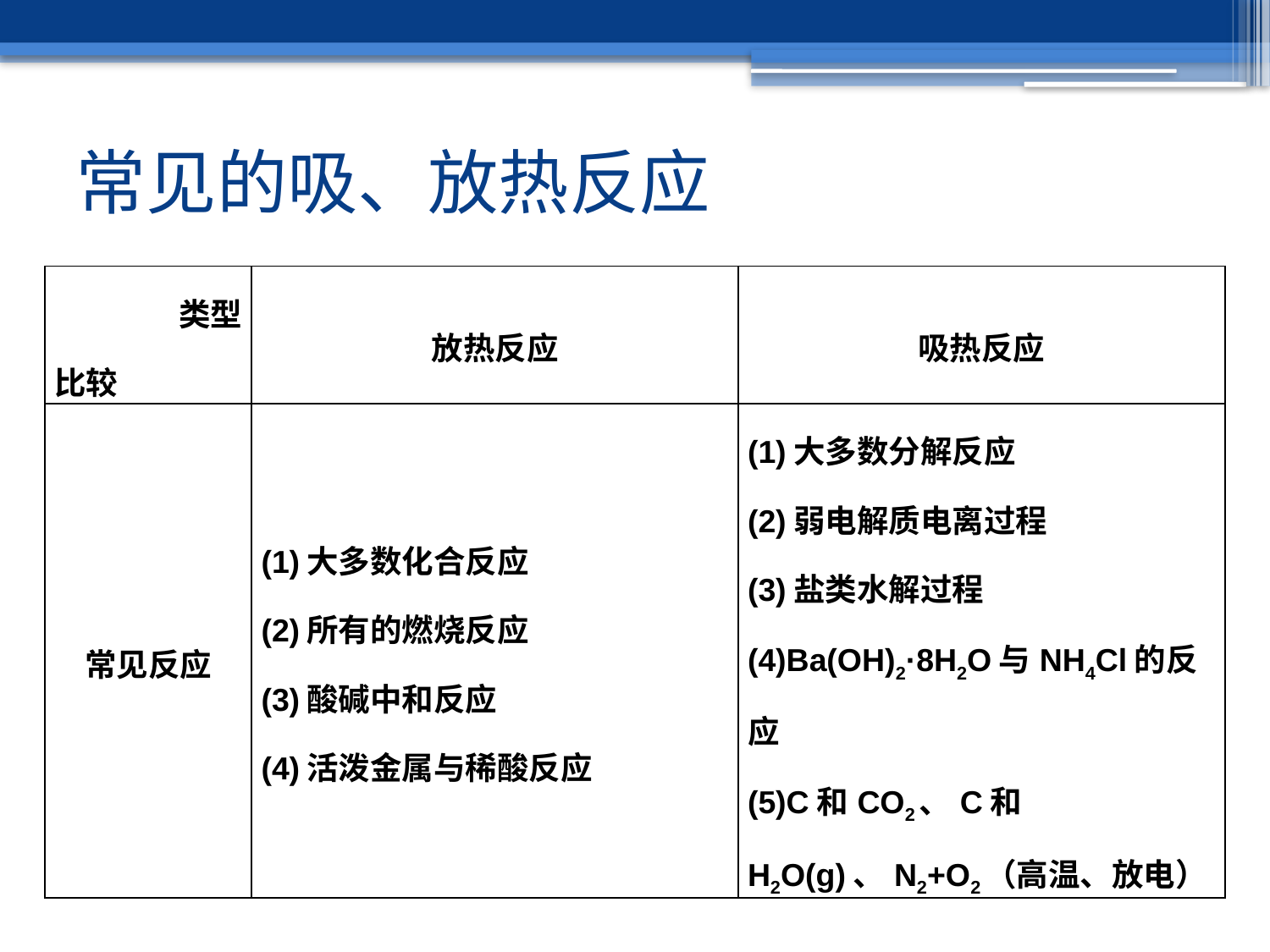

# 常见的吸、放热反应
| 类型 比较 | 放热反应 | 吸热反应 |
| --- | --- | --- |
| 常见反应 | (1)大多数化合反应 (2)所有的燃烧反应 (3)酸碱中和反应 (4)活泼金属与稀酸反应 | (1)大多数分解反应 (2)弱电解质电离过程 (3)盐类水解过程 (4)Ba(OH)2·8H2O与NH4Cl的反应 (5)C和CO2、C和H2O(g)、N2+O2（高温、放电） |